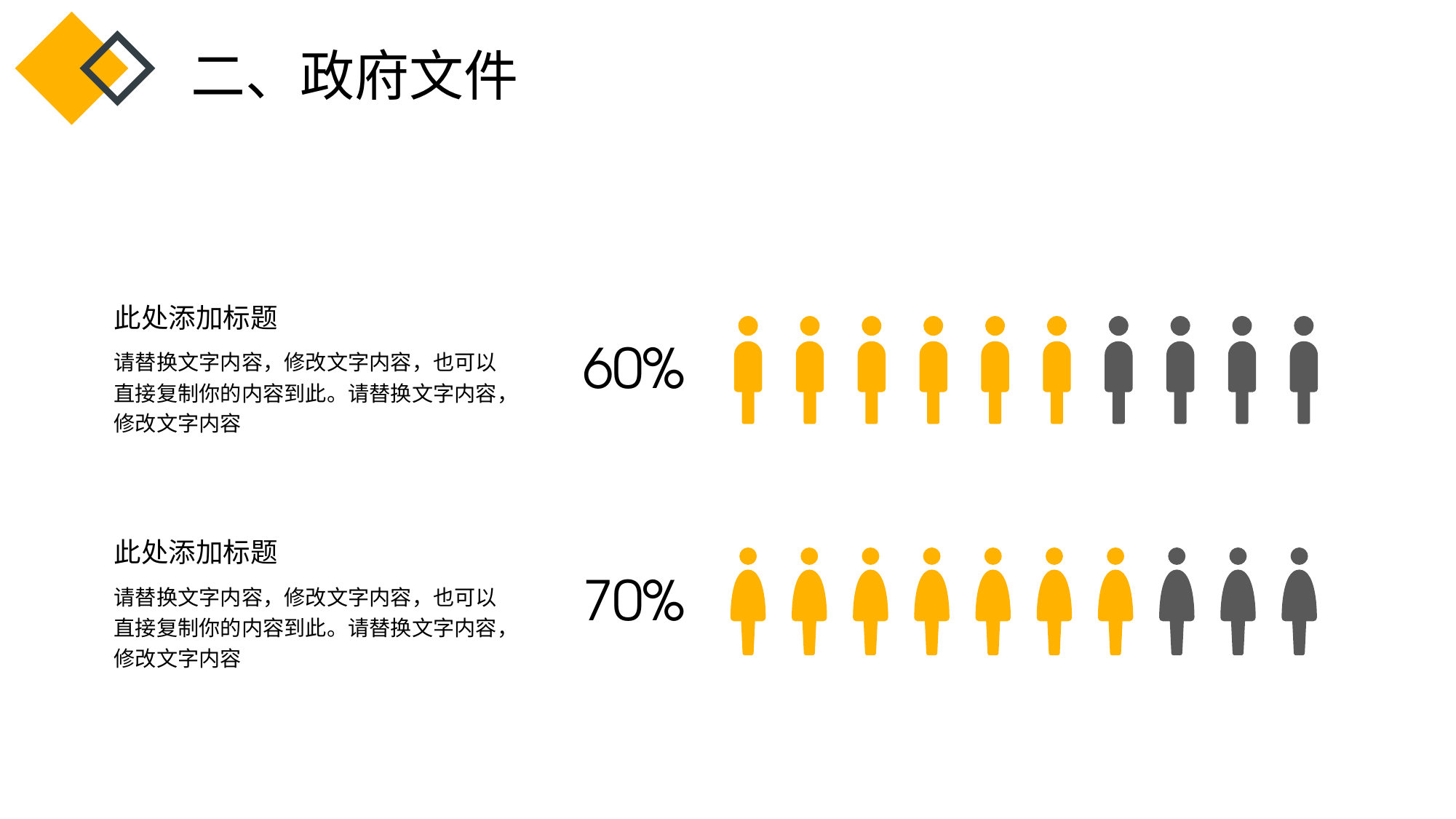

二、政府文件

此处添加标题
请替换文字内容，修改文字内容，也可以直接复制你的内容到此。请替换文字内容，修改文字内容

60%
此处添加标题
请替换文字内容，修改文字内容，也可以直接复制你的内容到此。请替换文字内容，修改文字内容

70%